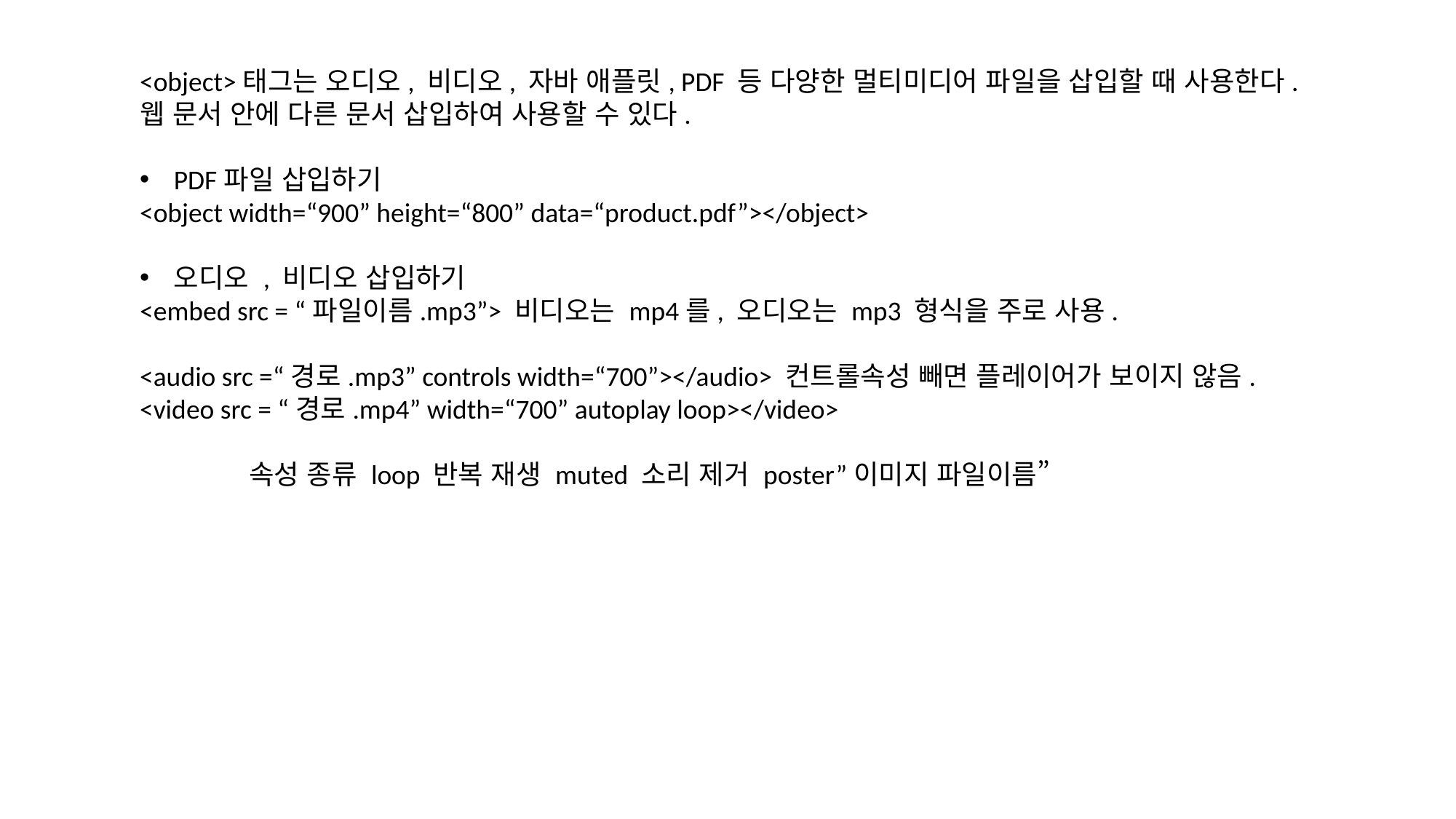

<object>태그는 오디오, 비디오, 자바 애플릿, PDF 등 다양한 멀티미디어 파일을 삽입할 때 사용한다.
웹 문서 안에 다른 문서 삽입하여 사용할 수 있다.

PDF파일 삽입하기
<object width=“900” height=“800” data=“product.pdf”></object>

오디오 , 비디오 삽입하기
<embed src = “파일이름.mp3”> 비디오는 mp4를, 오디오는 mp3 형식을 주로 사용.

<audio src =“경로.mp3” controls width=“700”></audio> 컨트롤속성 빼면 플레이어가 보이지 않음.
<video src = “경로.mp4” width=“700” autoplay loop></video>

	속성 종류 loop 반복 재생 muted 소리 제거 poster”이미지 파일이름”